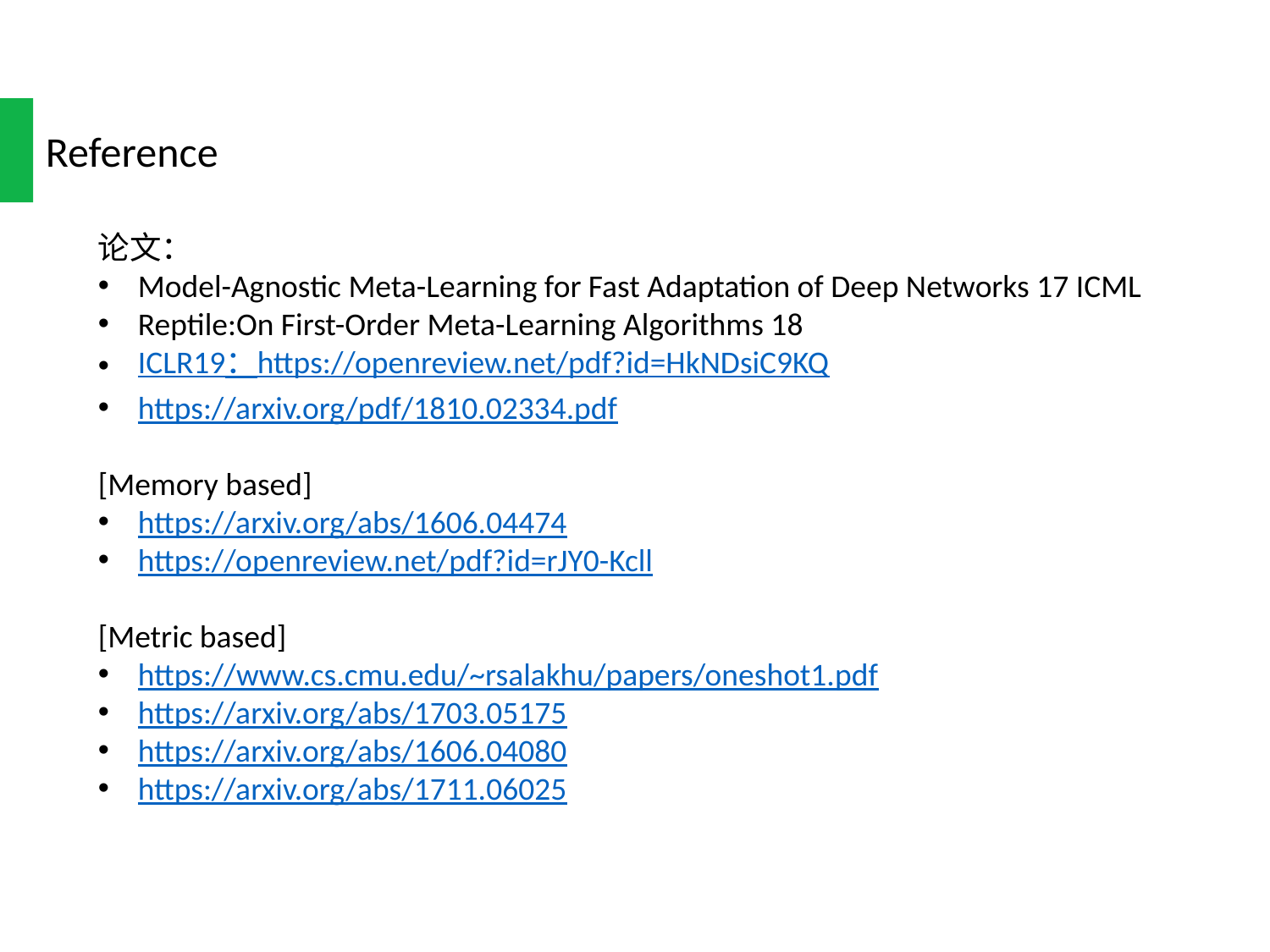

Reference
论文：
Model-Agnostic Meta-Learning for Fast Adaptation of Deep Networks 17 ICML
Reptile:On First-Order Meta-Learning Algorithms 18
ICLR19：https://openreview.net/pdf?id=HkNDsiC9KQ
https://arxiv.org/pdf/1810.02334.pdf

[Memory based]
https://arxiv.org/abs/1606.04474
https://openreview.net/pdf?id=rJY0-Kcll

[Metric based]
https://www.cs.cmu.edu/~rsalakhu/papers/oneshot1.pdf
https://arxiv.org/abs/1703.05175
https://arxiv.org/abs/1606.04080
https://arxiv.org/abs/1711.06025